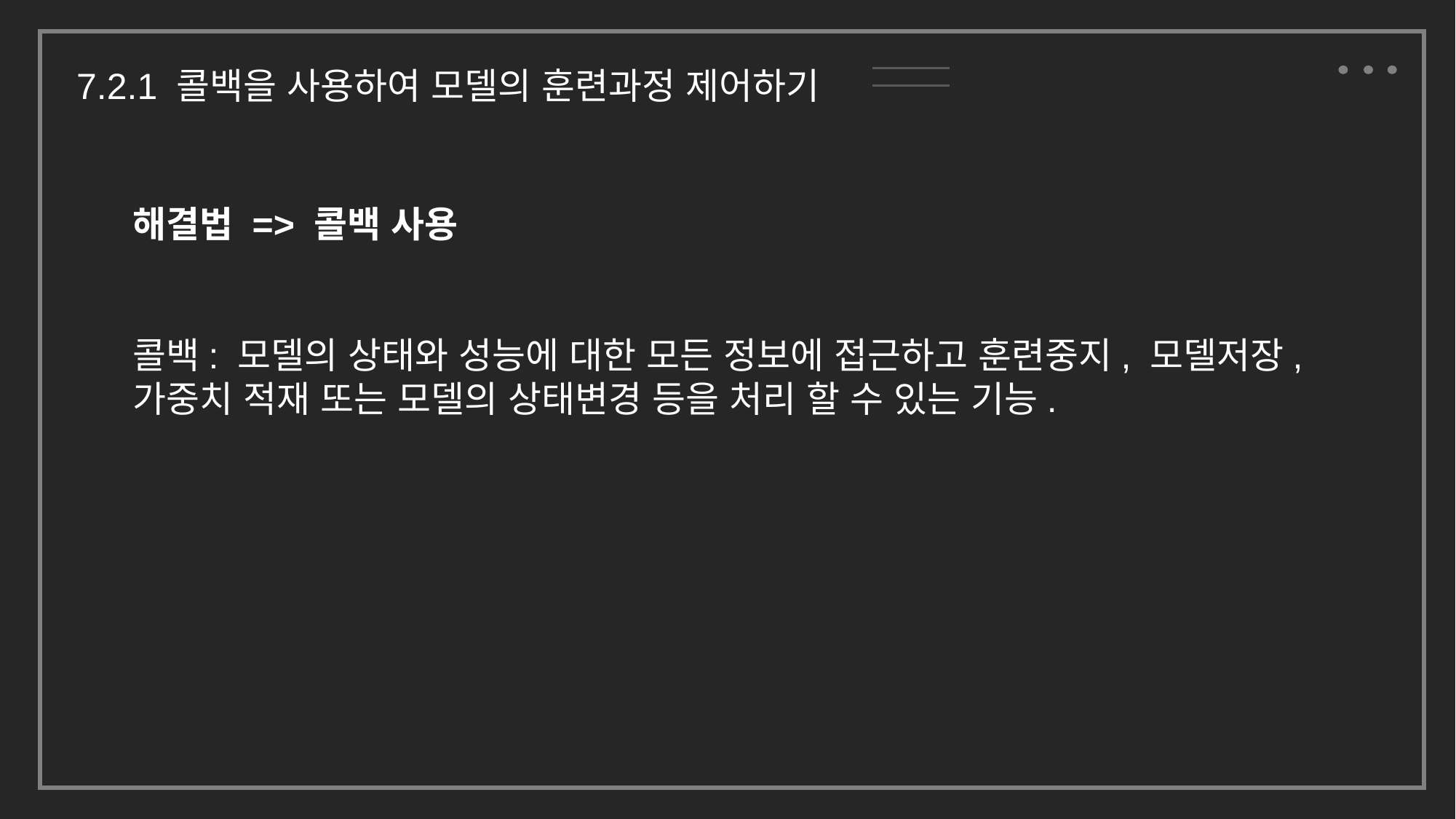

7.2.1 콜백을 사용하여 모델의 훈련과정 제어하기

해결법 => 콜백 사용

콜백: 모델의 상태와 성능에 대한 모든 정보에 접근하고 훈련중지, 모델저장, 가중치 적재 또는 모델의 상태변경 등을 처리 할 수 있는 기능.